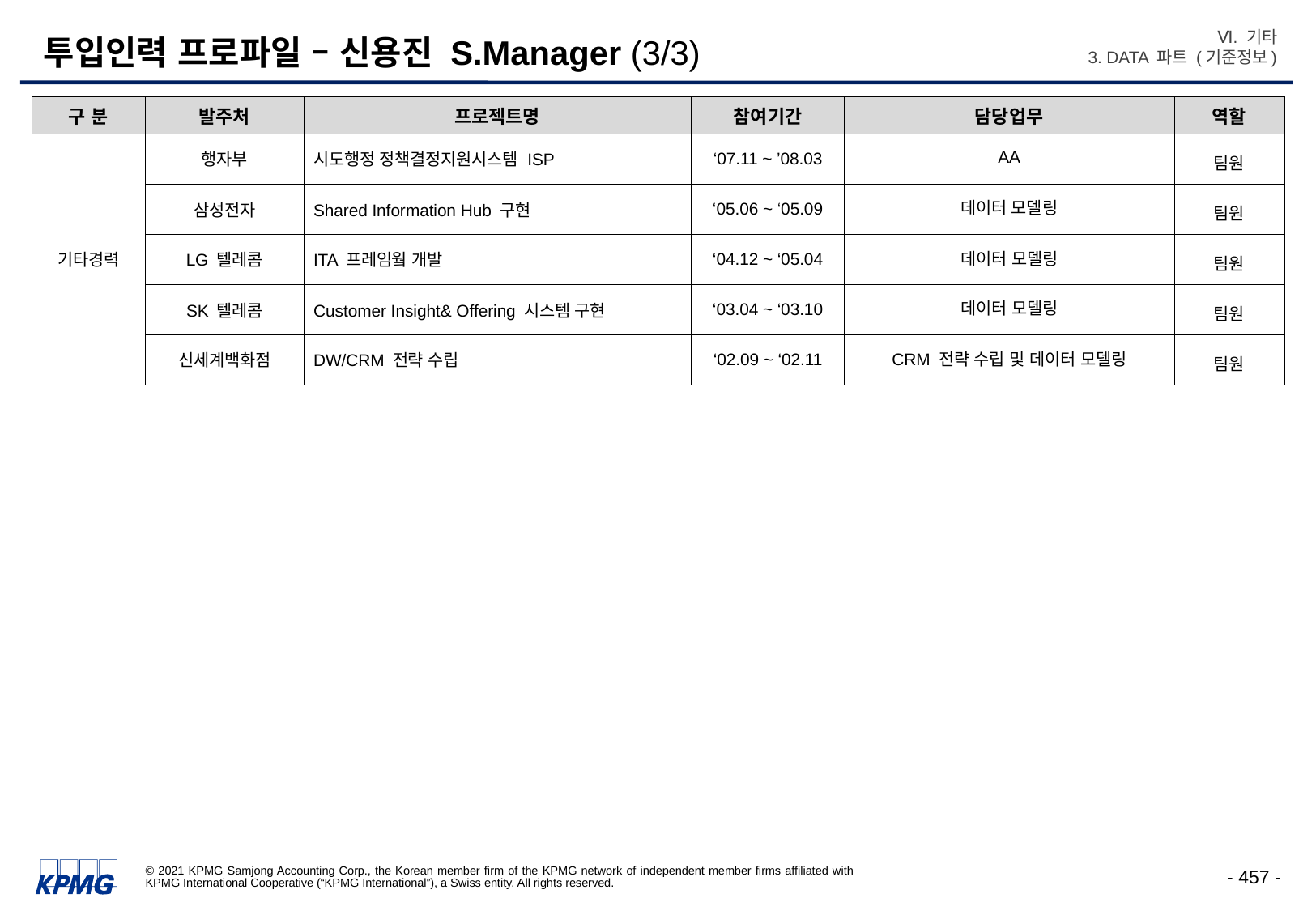

Ⅵ. 기타
3. DATA 파트 (기준정보)
# 투입인력 프로파일 – 신용진 S.Manager (3/3)
| 구 분 | 발주처 | 프로젝트명 | 참여기간 | 담당업무 | 역할 |
| --- | --- | --- | --- | --- | --- |
| 기타경력 | 행자부 | 시도행정 정책결정지원시스템 ISP | ‘07.11 ~ ’08.03 | AA | 팀원 |
|  | 삼성전자 | Shared Information Hub 구현 | ‘05.06 ~ ‘05.09 | 데이터 모델링 | 팀원 |
|  | LG 텔레콤 | ITA 프레임웤 개발 | ‘04.12 ~ ‘05.04 | 데이터 모델링 | 팀원 |
|  | SK 텔레콤 | Customer Insight& Offering 시스템 구현 | ‘03.04 ~ ‘03.10 | 데이터 모델링 | 팀원 |
|  | 신세계백화점 | DW/CRM 전략 수립 | ‘02.09 ~ ‘02.11 | CRM 전략 수립 및 데이터 모델링 | 팀원 |